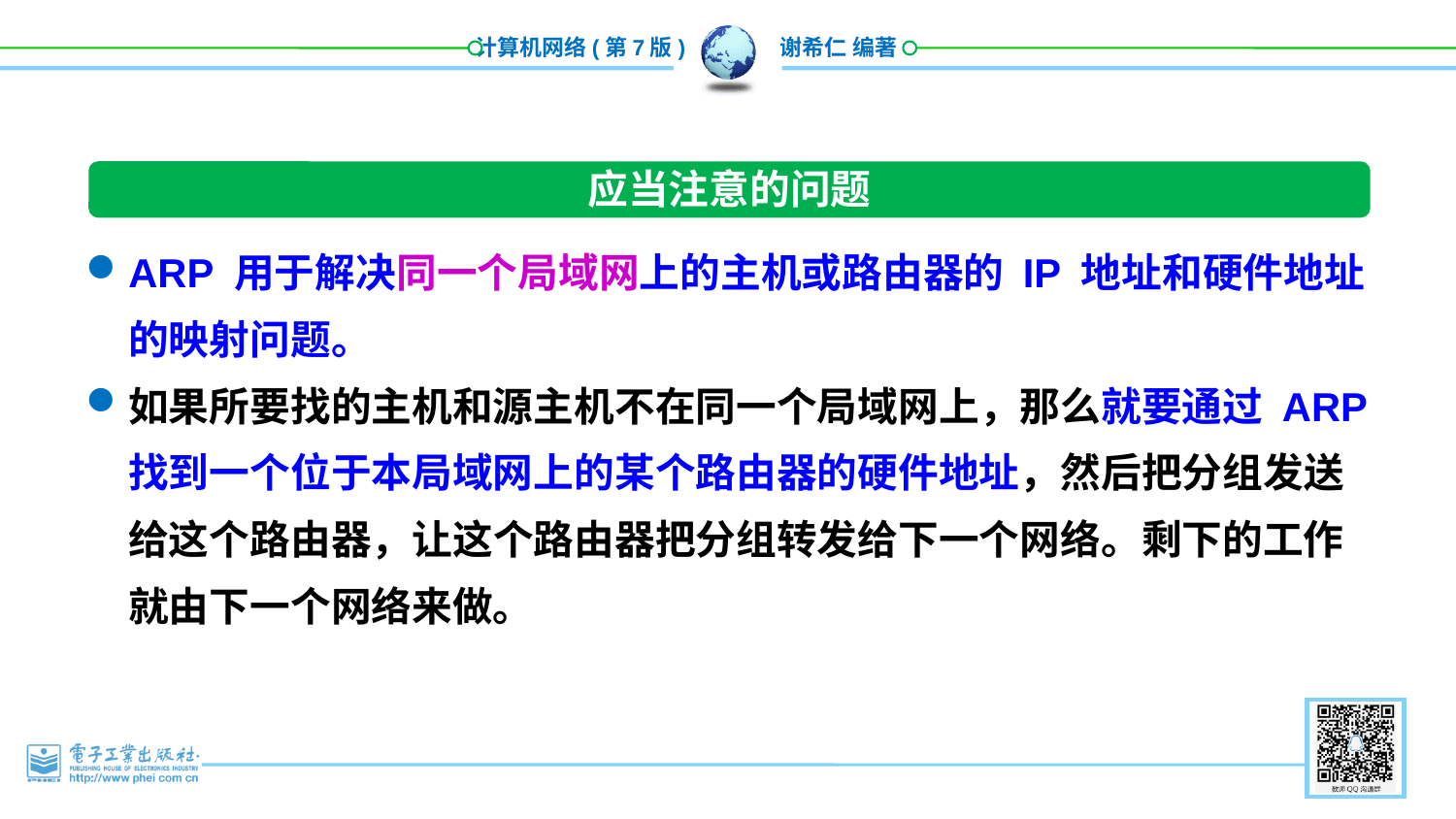

应当注意的问题

ARP 用于解决同一个局域网上的主机或路由器的 IP 地址和硬件地址的映射问题。
如果所要找的主机和源主机不在同一个局域网上，那么就要通过 ARP 找到一个位于本局域网上的某个路由器的硬件地址，然后把分组发送给这个路由器，让这个路由器把分组转发给下一个网络。剩下的工作就由下一个网络来做。